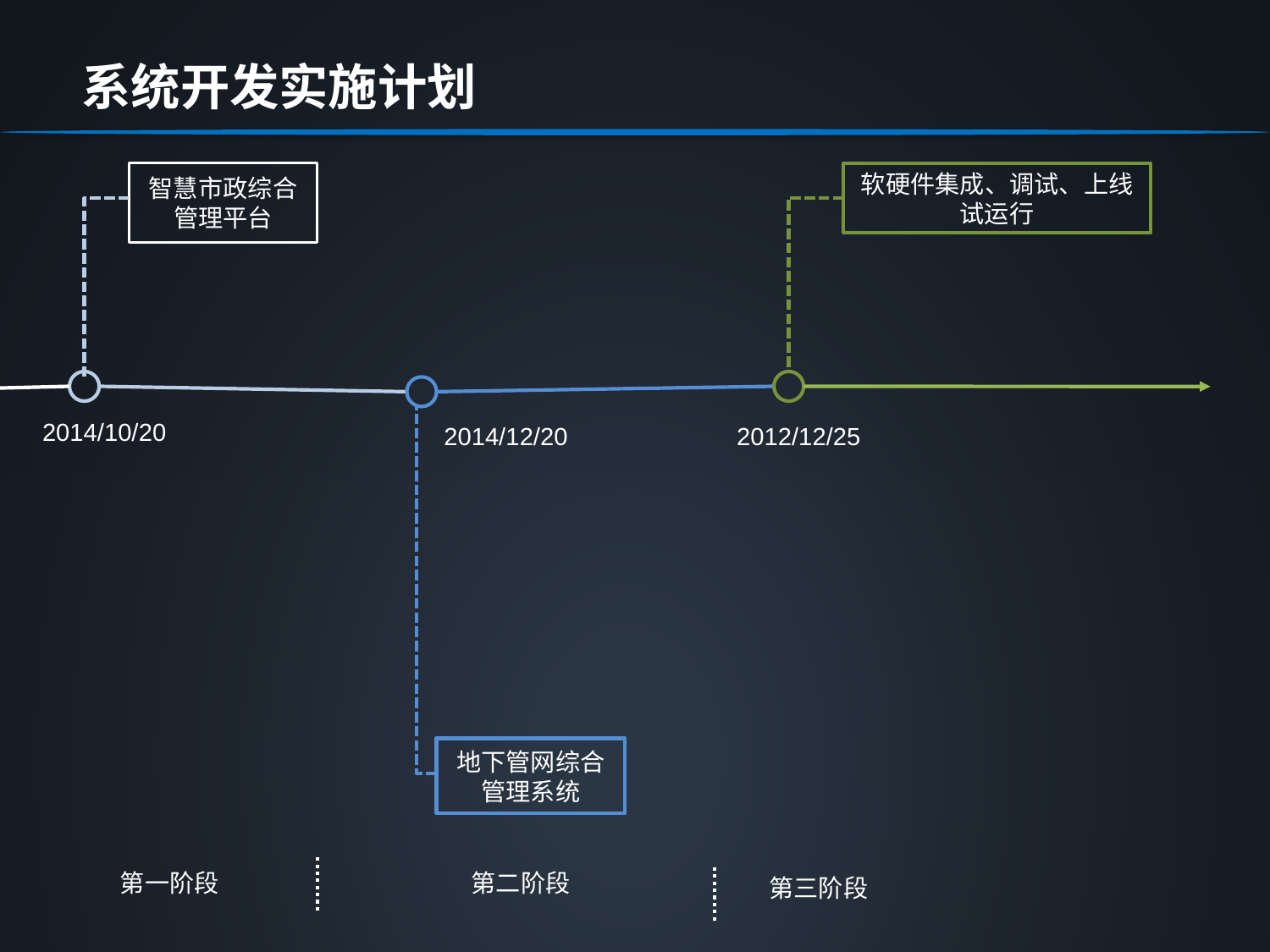

系统开发实施计划

智慧市政综合管理平台
软硬件集成、调试、上线试运行

2012/12/25
地下管网综合管理系统
第二阶段
第三阶段

2014/10/20
2014/12/20
第一阶段